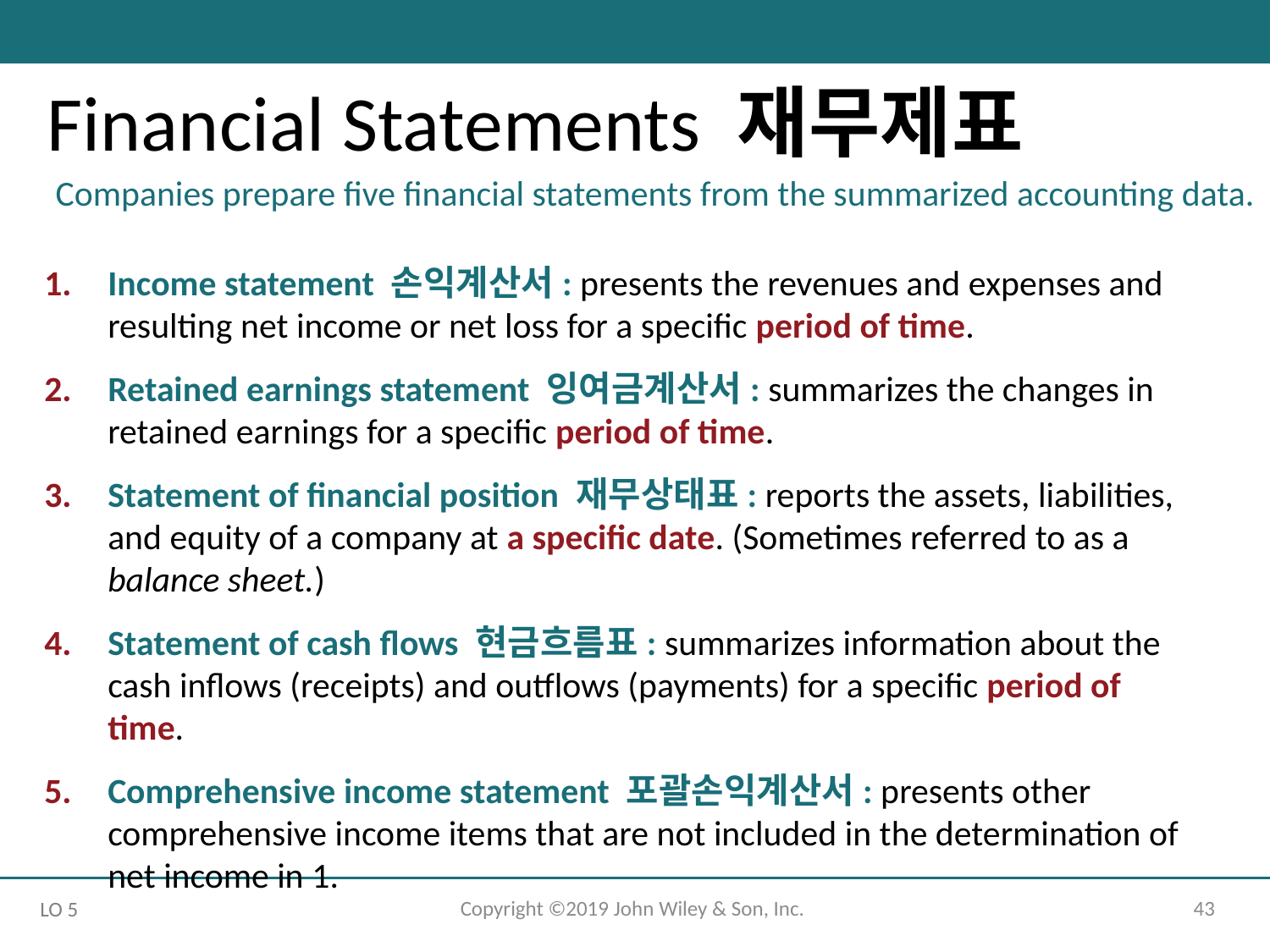

Financial Statements 재무제표
Companies prepare five financial statements from the summarized accounting data.
Income statement 손익계산서: presents the revenues and expenses and resulting net income or net loss for a specific period of time.
Retained earnings statement 잉여금계산서: summarizes the changes in retained earnings for a specific period of time.
Statement of financial position 재무상태표: reports the assets, liabilities, and equity of a company at a specific date. (Sometimes referred to as a balance sheet.)
Statement of cash flows 현금흐름표: summarizes information about the cash inflows (receipts) and outflows (payments) for a specific period of time.
Comprehensive income statement 포괄손익계산서: presents other comprehensive income items that are not included in the determination of net income in 1.
Copyright ©2019 John Wiley & Son, Inc.
43
LO 5